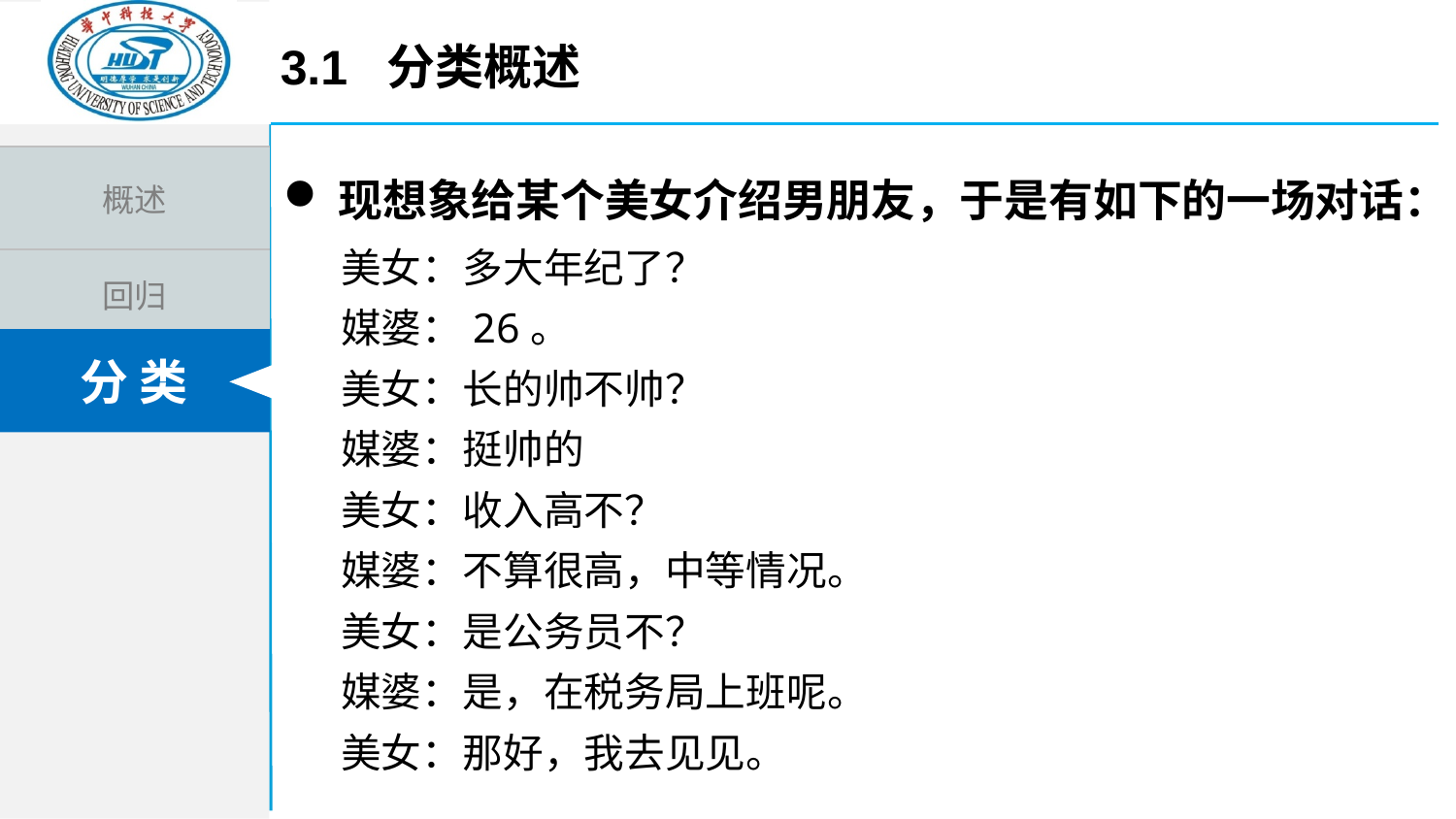

3.1  分类概述
现想象给某个美女介绍男朋友，于是有如下的一场对话：
美女：多大年纪了？
媒婆：26。
美女：长的帅不帅？
媒婆：挺帅的
美女：收入高不？
媒婆：不算很高，中等情况。
美女：是公务员不？
媒婆：是，在税务局上班呢。
美女：那好，我去见见。